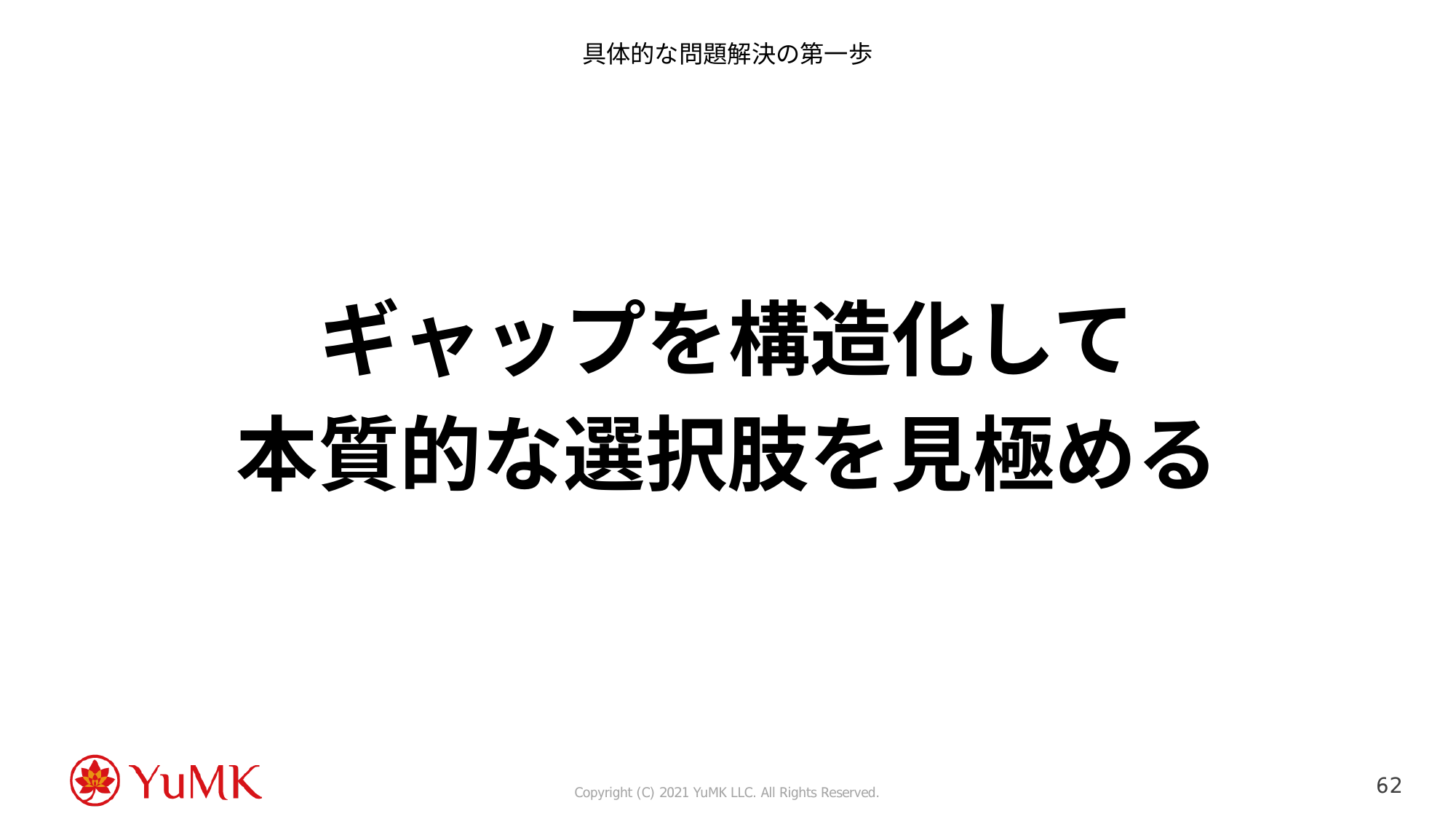

# 具体的な問題解決の第一歩

ギャップを構造化して
本質的な選択肢を見極める
62